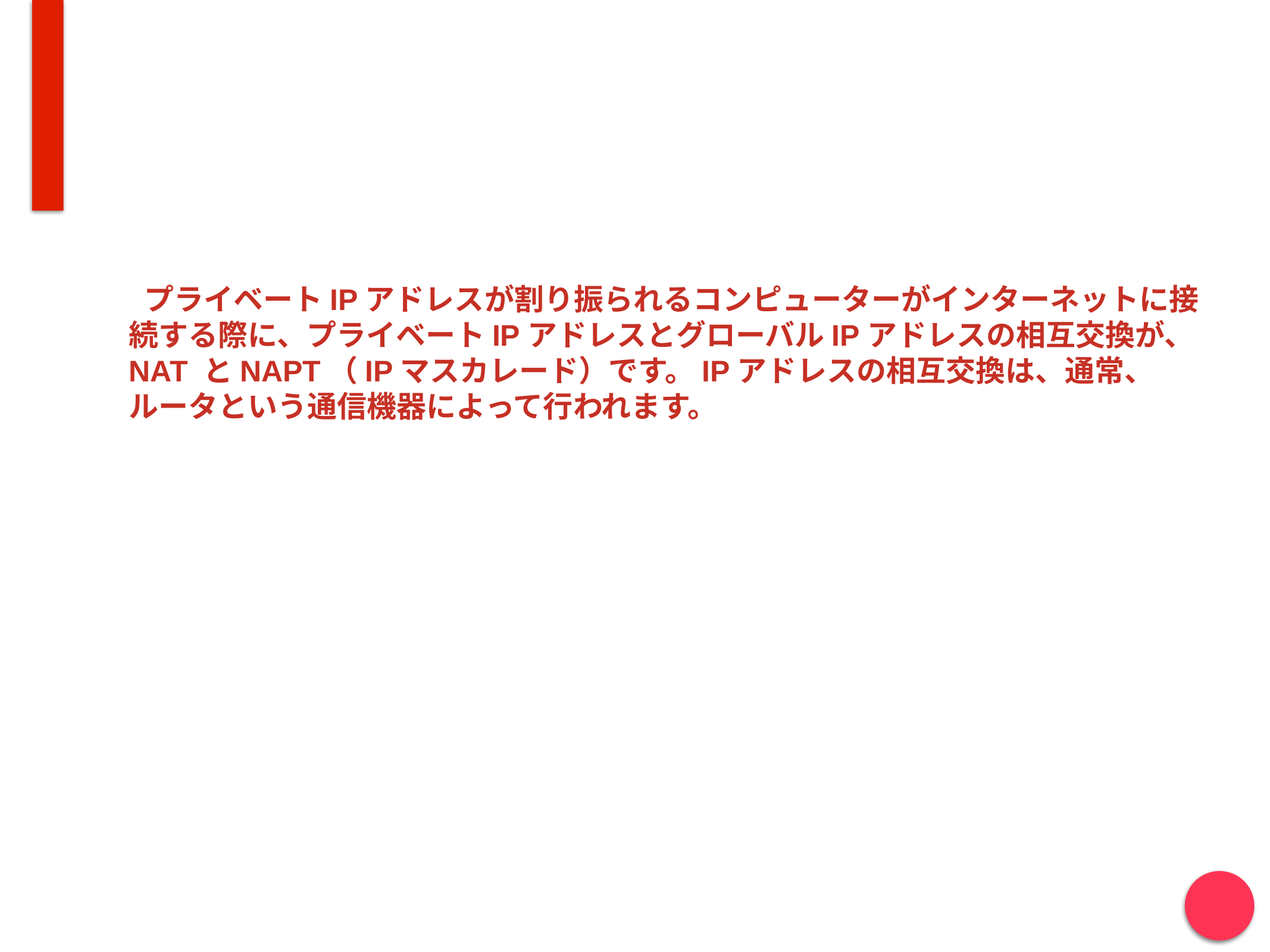

# プライベートIPアドレスが割り振られるコンピューターがインターネットに接続する際に、プライベートIPアドレスとグローバルIPアドレスの相互交換が、NAT とNAPT（IPマスカレード）です。IPアドレスの相互交換は、通常、ルータという通信機器によって行われます。